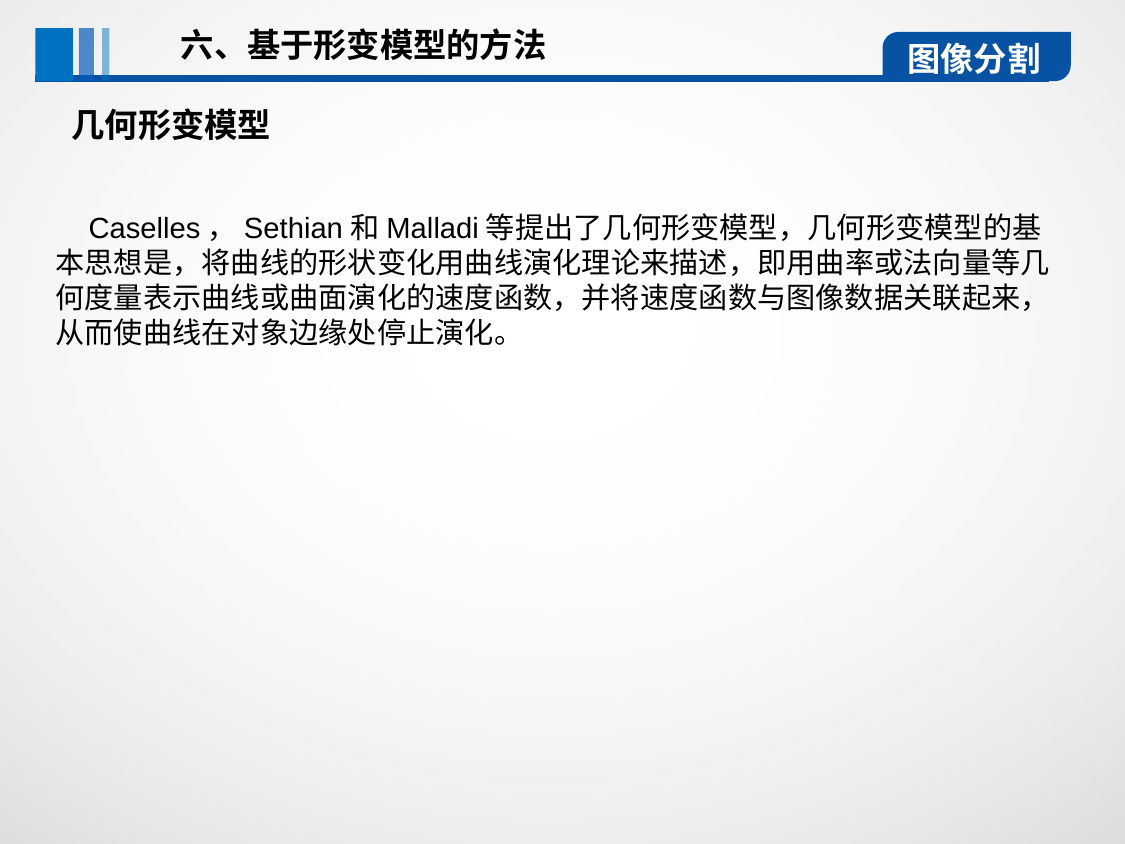

六、基于形变模型的方法
图像分割
几何形变模型
    Caselles，Sethian和Malladi等提出了几何形变模型，几何形变模型的基本思想是，将曲线的形状变化用曲线演化理论来描述，即用曲率或法向量等几何度量表示曲线或曲面演化的速度函数，并将速度函数与图像数据关联起来，从而使曲线在对象边缘处停止演化。